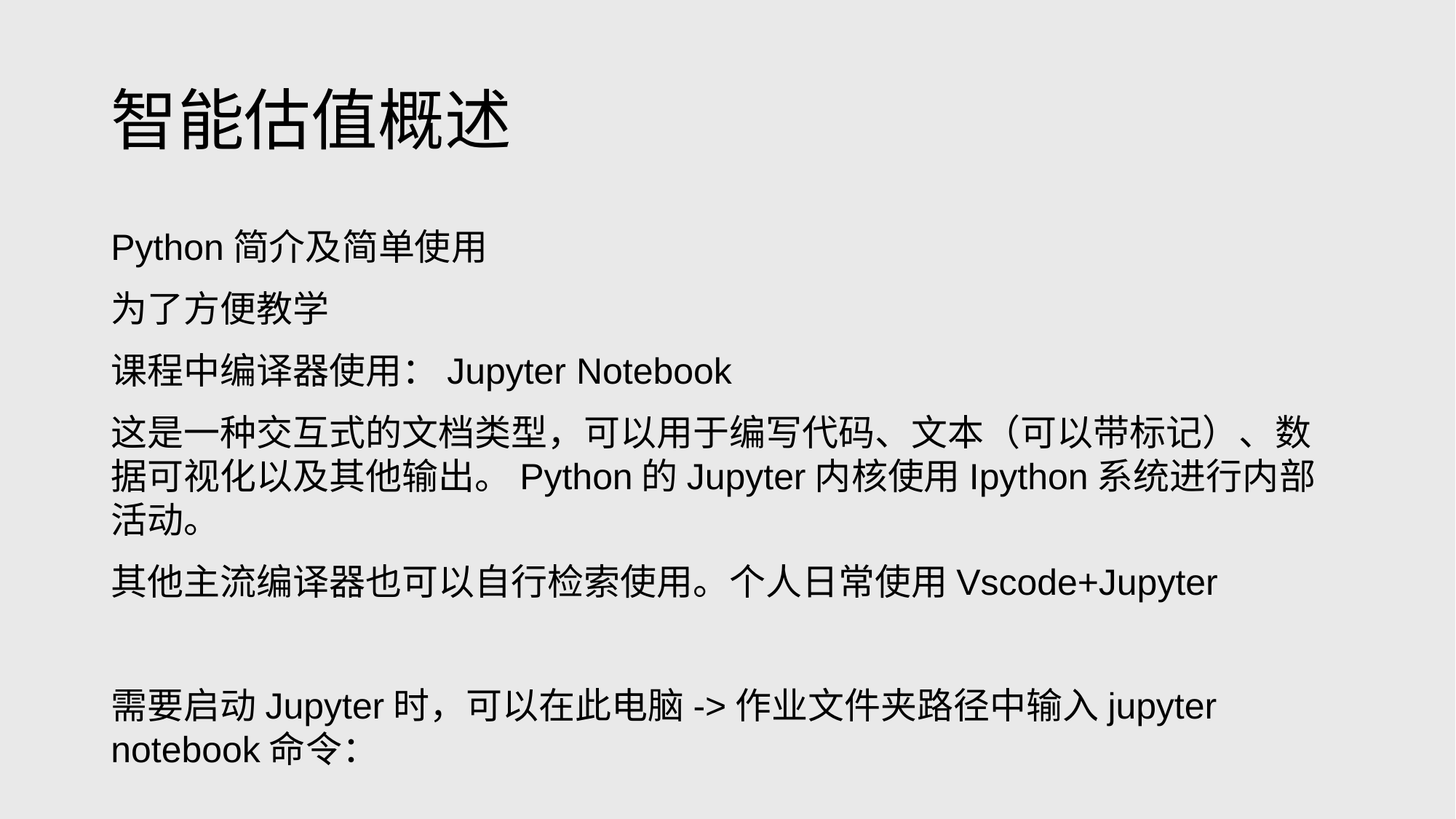

# 智能估值概述
Python简介及简单使用
为了方便教学
课程中编译器使用：Jupyter Notebook
这是一种交互式的文档类型，可以用于编写代码、文本（可以带标记）、数据可视化以及其他输出。Python的Jupyter内核使用Ipython系统进行内部活动。
其他主流编译器也可以自行检索使用。个人日常使用Vscode+Jupyter

需要启动Jupyter时，可以在此电脑->作业文件夹路径中输入jupyter notebook命令：